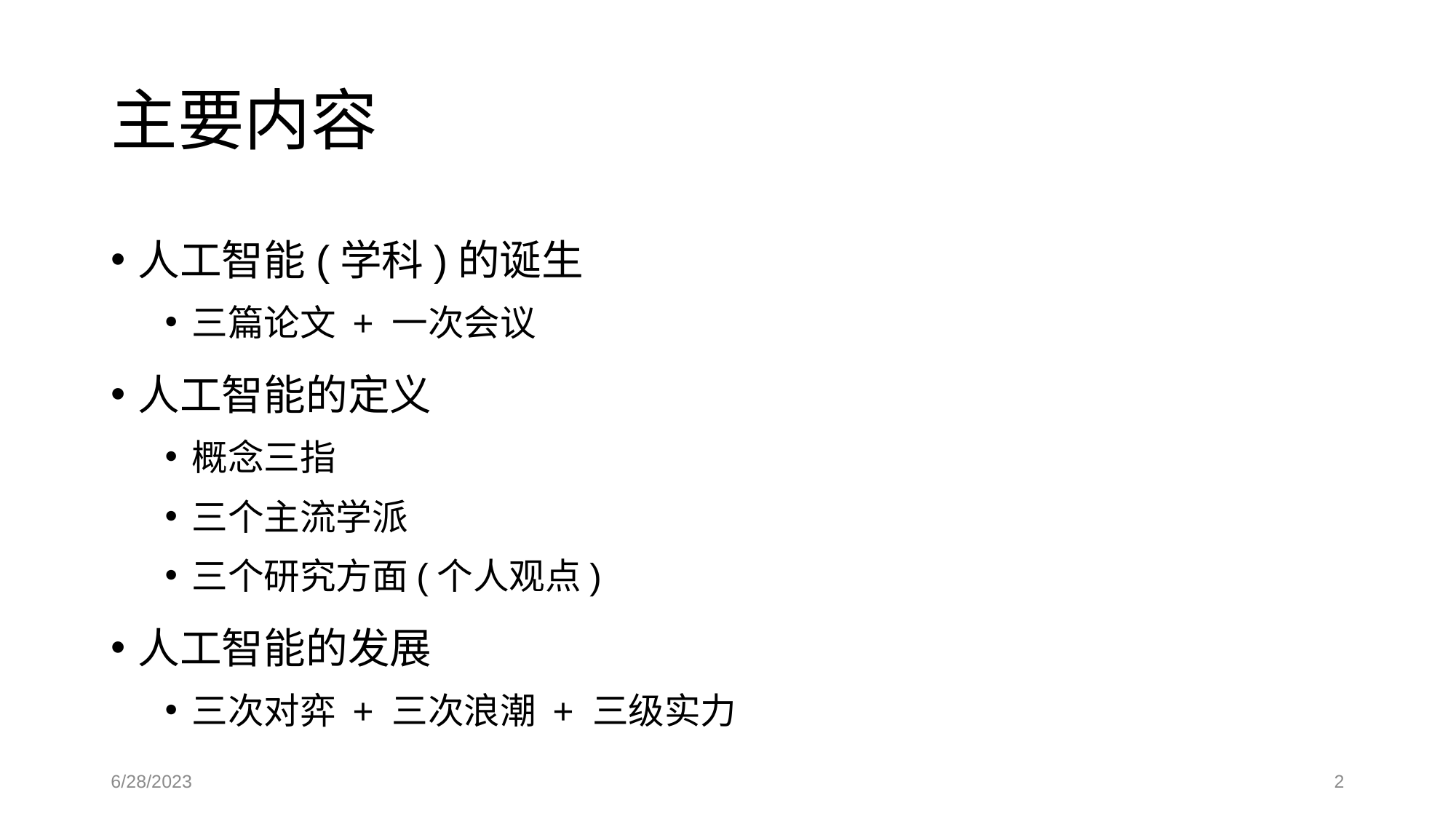

# 主要内容
人工智能(学科)的诞生
三篇论文 + 一次会议
人工智能的定义
概念三指
三个主流学派
三个研究方面(个人观点)
人工智能的发展
三次对弈 + 三次浪潮 + 三级实力
6/28/2023
2